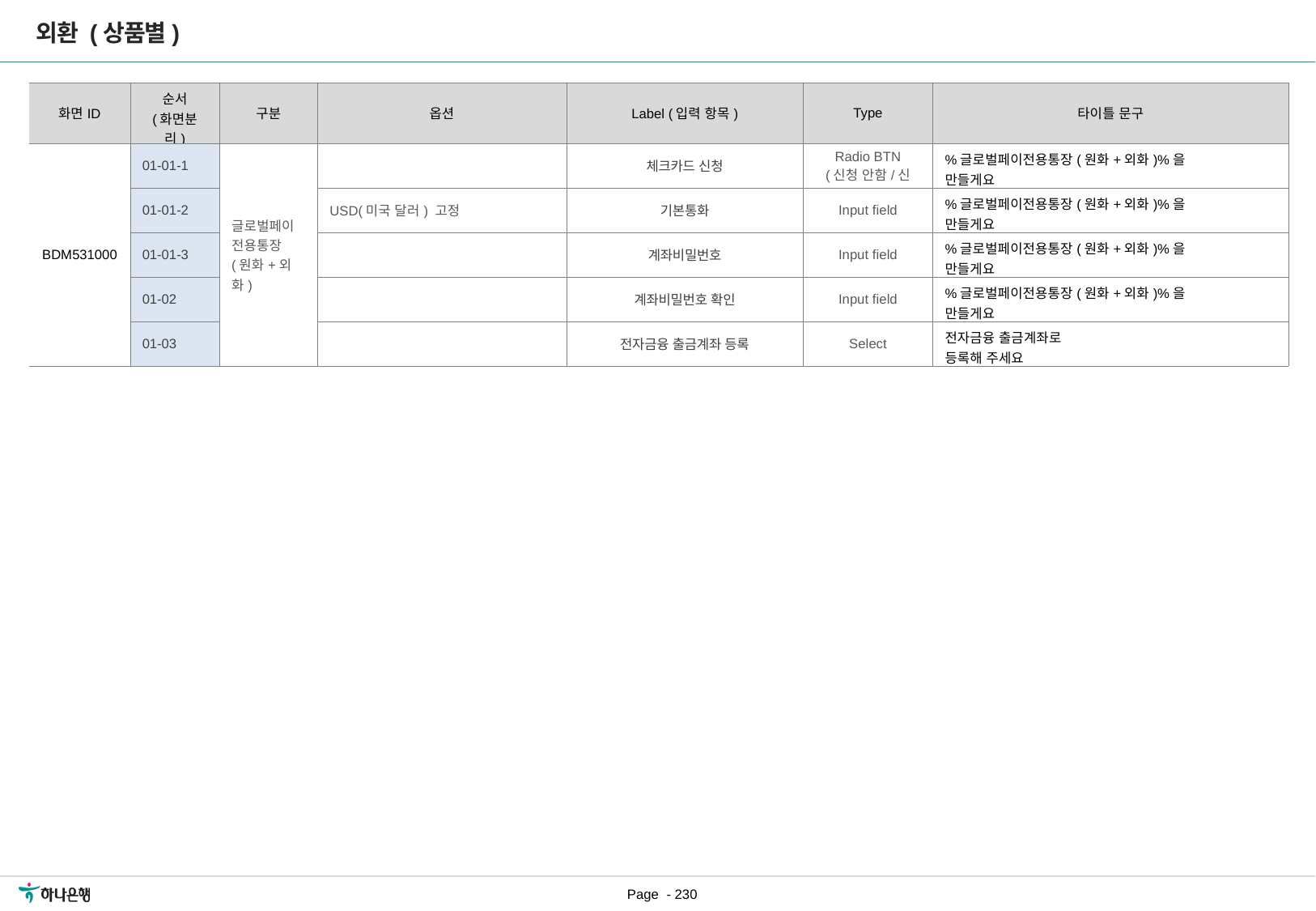

외환 (상품별)
| 화면ID | 순서 (화면분리) | 구분 | 옵션 | Label (입력 항목) | Type | 타이틀 문구 |
| --- | --- | --- | --- | --- | --- | --- |
| BDM531000 | 01-01-1 | 글로벌페이전용통장(원화+외화) |  | 체크카드 신청 | Radio BTN (신청 안함/신청) | %글로벌페이전용통장(원화+외화)%을 만들게요 |
|  | 01-01-2 |  | USD(미국 달러) 고정 | 기본통화 | Input field | %글로벌페이전용통장(원화+외화)%을 만들게요 |
|  | 01-01-3 |  |  | 계좌비밀번호 | Input field | %글로벌페이전용통장(원화+외화)%을 만들게요 |
|  | 01-02 |  |  | 계좌비밀번호 확인 | Input field | %글로벌페이전용통장(원화+외화)%을 만들게요 |
|  | 01-03 |  |  | 전자금융 출금계좌 등록 | Select | 전자금융 출금계좌로 등록해 주세요 |